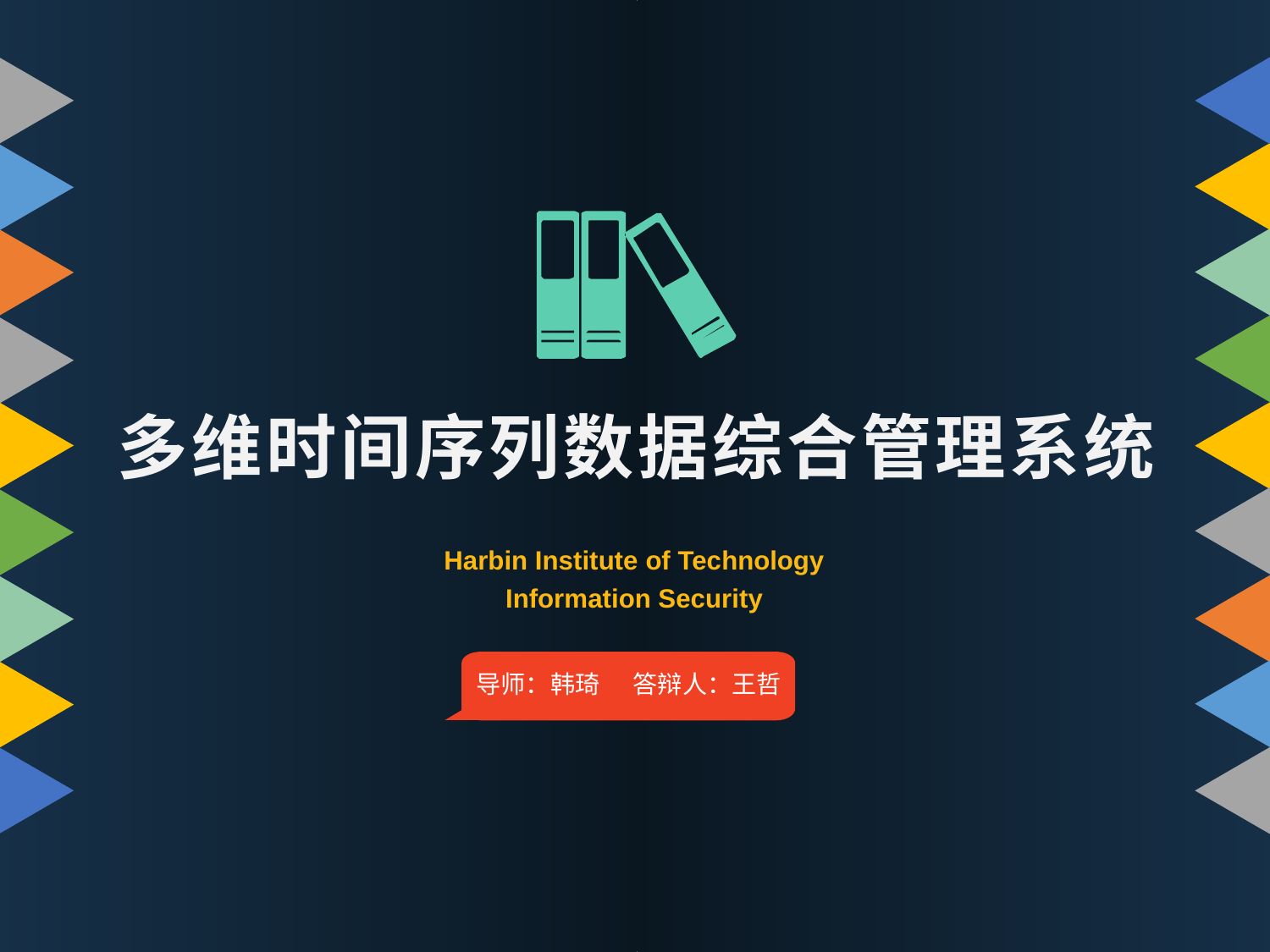

多维时间序列数据综合管理系统
Harbin Institute of Technology
Information Security

导师：韩琦      答辩人：王哲